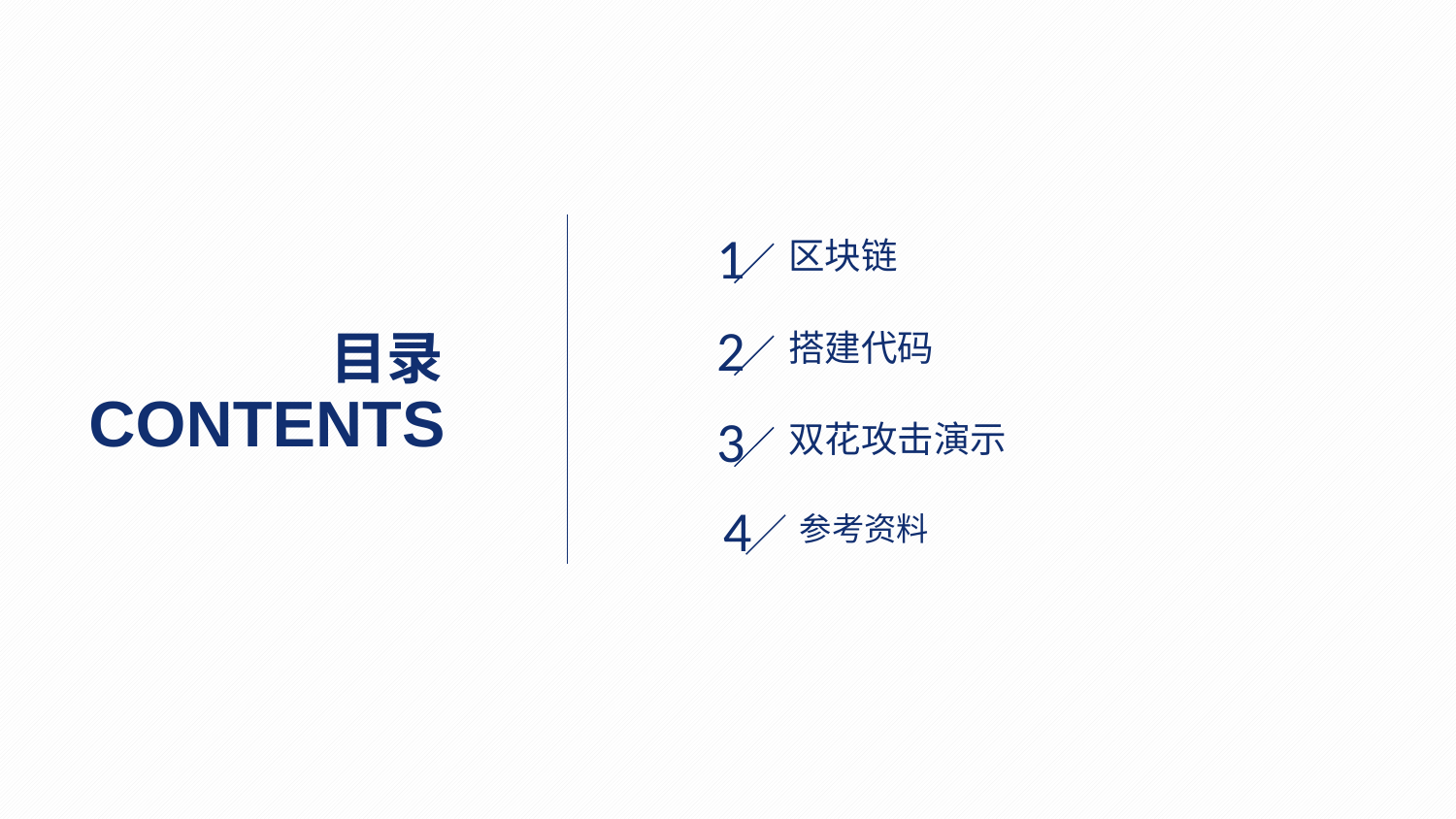

1
区块链
2
目录
搭建代码
CONTENTS
3
双花攻击演示
4
参考资料